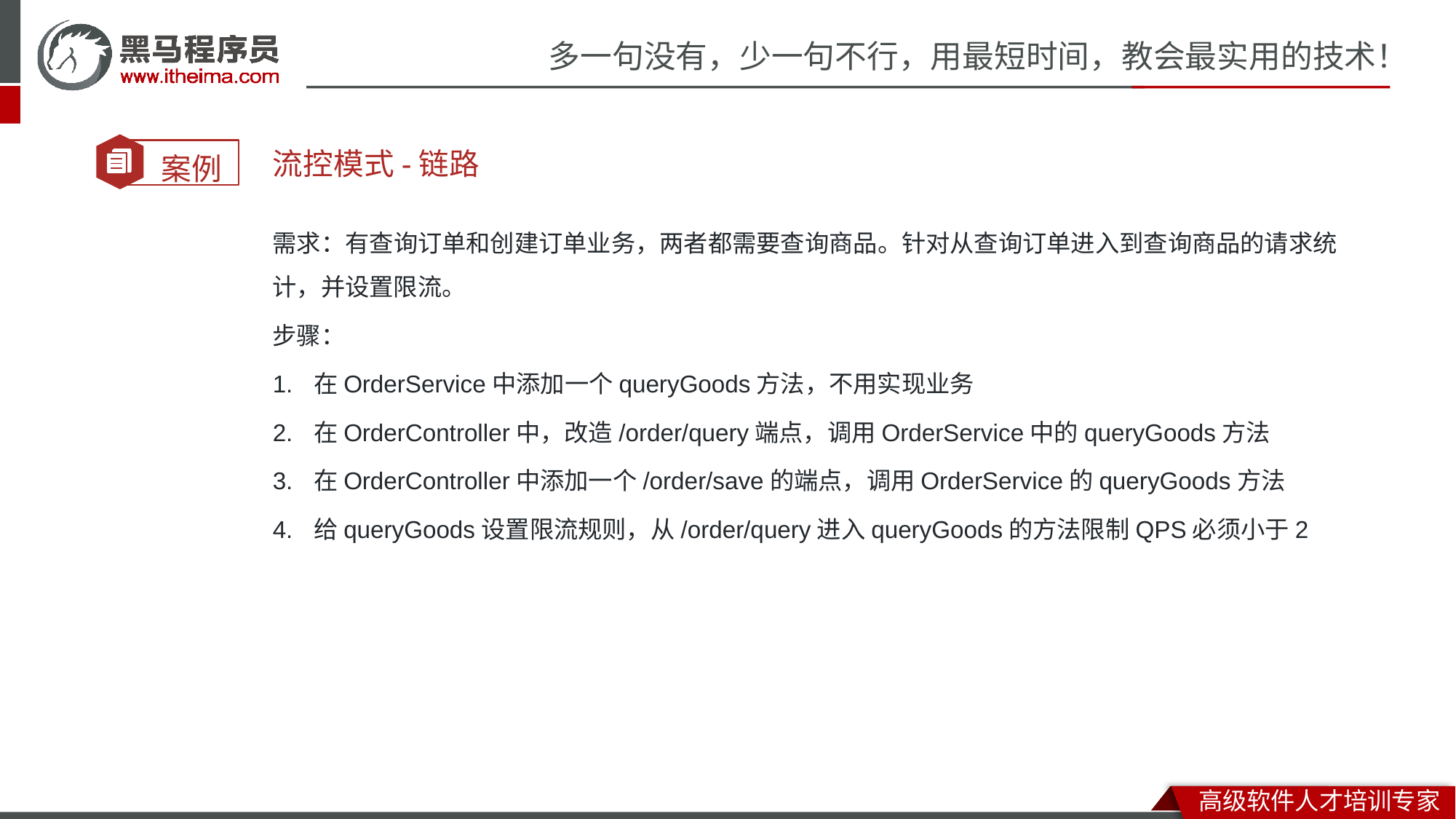

流控模式-链路
需求：有查询订单和创建订单业务，两者都需要查询商品。针对从查询订单进入到查询商品的请求统计，并设置限流。
步骤：
在OrderService中添加一个queryGoods方法，不用实现业务
在OrderController中，改造/order/query端点，调用OrderService中的queryGoods方法
在OrderController中添加一个/order/save的端点，调用OrderService的queryGoods方法
给queryGoods设置限流规则，从/order/query进入queryGoods的方法限制QPS必须小于2